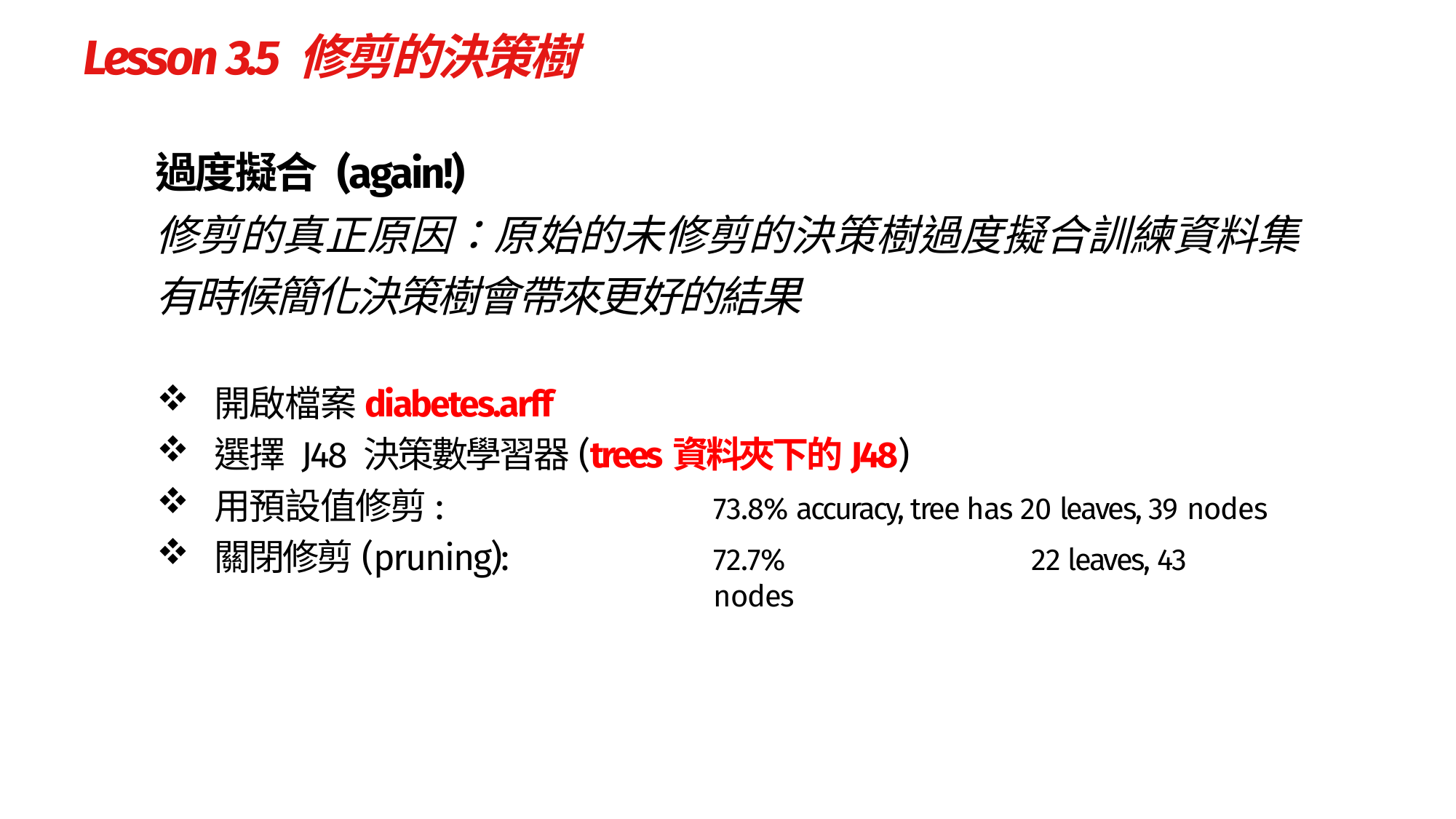

# Lesson 3.5 修剪的決策樹
過度擬合 (again!)
修剪的真正原因：原始的未修剪的決策樹過度擬合訓練資料集
有時候簡化決策樹會帶來更好的結果
開啟檔案diabetes.arff
選擇 J48 決策數學習器(trees資料夾下的J48)
用預設值修剪:
關閉修剪(pruning):
73.8% accuracy, tree has 20 leaves, 39 nodes
72.7%	22 leaves, 43 nodes